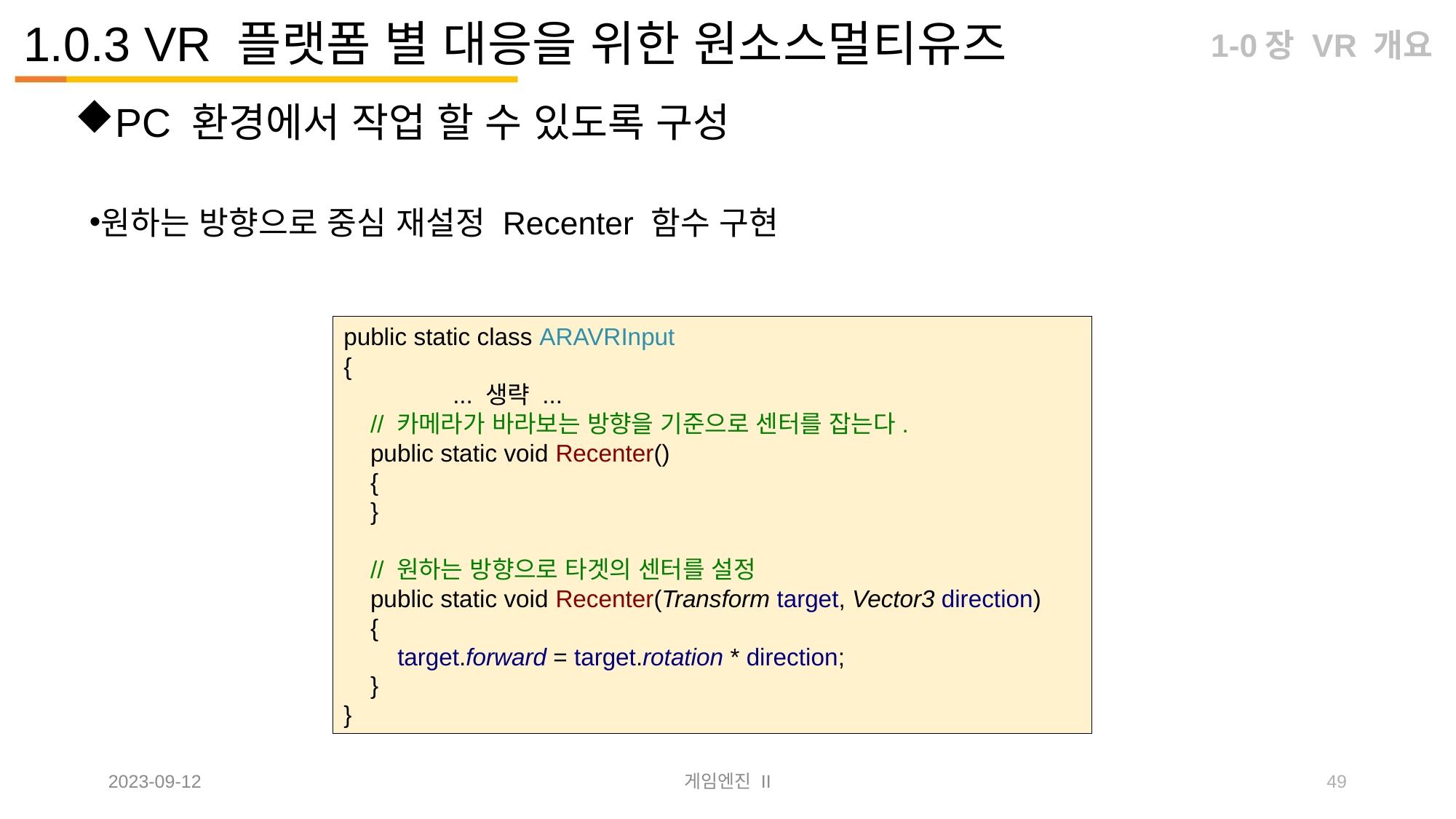

# 1.0.3 VR 플랫폼 별 대응을 위한 원소스멀티유즈
1-0장 VR 개요

PC 환경에서 작업 할 수 있도록 구성
원하는 방향으로 중심 재설정 Recenter 함수 구현
public static class ARAVRInput
{
	... 생략 ...
    // 카메라가 바라보는 방향을 기준으로 센터를 잡는다.
    public static void Recenter()
    {
    }

    // 원하는 방향으로 타겟의 센터를 설정
    public static void Recenter(Transform target, Vector3 direction)
    {
        target.forward = target.rotation * direction;
    }
}
2023-09-12
게임엔진 II
49